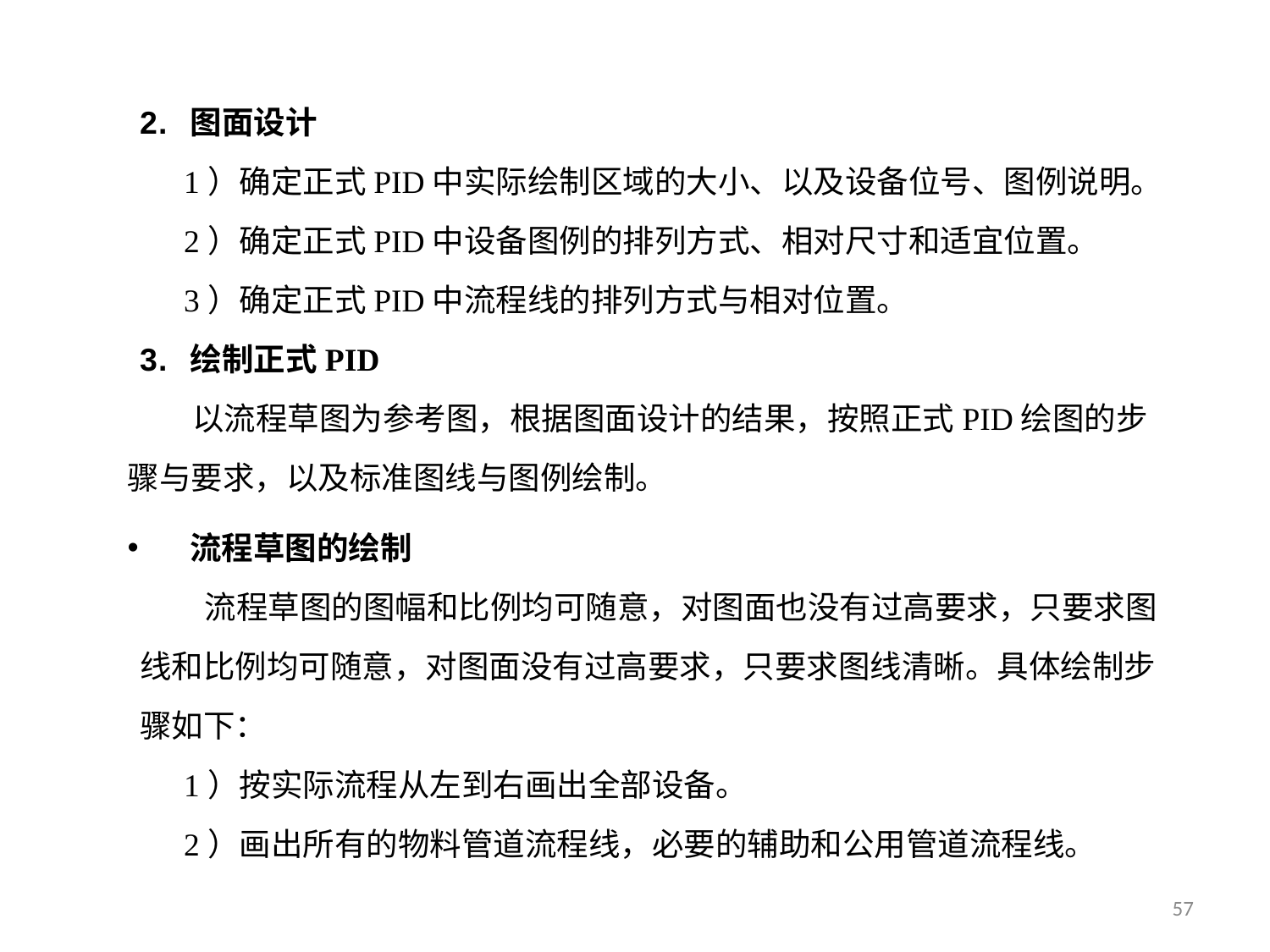

图面设计
       1）确定正式PID中实际绘制区域的大小、以及设备位号、图例说明。
       2）确定正式PID中设备图例的排列方式、相对尺寸和适宜位置。
       3）确定正式PID中流程线的排列方式与相对位置。
绘制正式PID
        以流程草图为参考图，根据图面设计的结果，按照正式PID绘图的步
骤与要求，以及标准图线与图例绘制。
流程草图的绘制
        流程草图的图幅和比例均可随意，对图面也没有过高要求，只要求图
线和比例均可随意，对图面没有过高要求，只要求图线清晰。具体绘制步
骤如下：
       1）按实际流程从左到右画出全部设备。
       2）画出所有的物料管道流程线，必要的辅助和公用管道流程线。

57